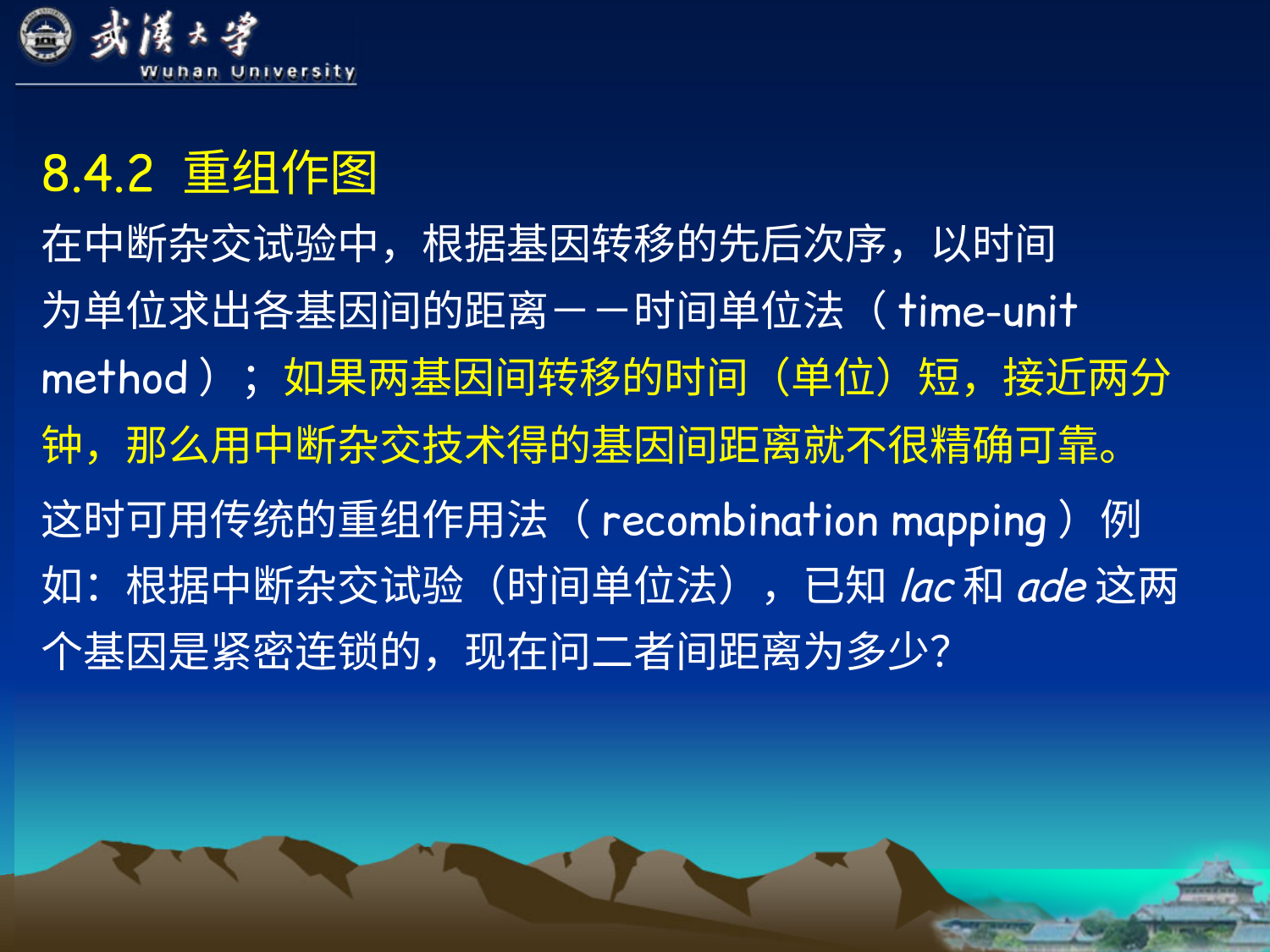

8.4.2 重组作图
在中断杂交试验中，根据基因转移的先后次序，以时间
为单位求出各基因间的距离－－时间单位法（time-unit
method）；如果两基因间转移的时间（单位）短，接近两分
钟，那么用中断杂交技术得的基因间距离就不很精确可靠。
这时可用传统的重组作用法（recombination mapping）例如：根据中断杂交试验（时间单位法），已知lac和ade这两个基因是紧密连锁的，现在问二者间距离为多少？